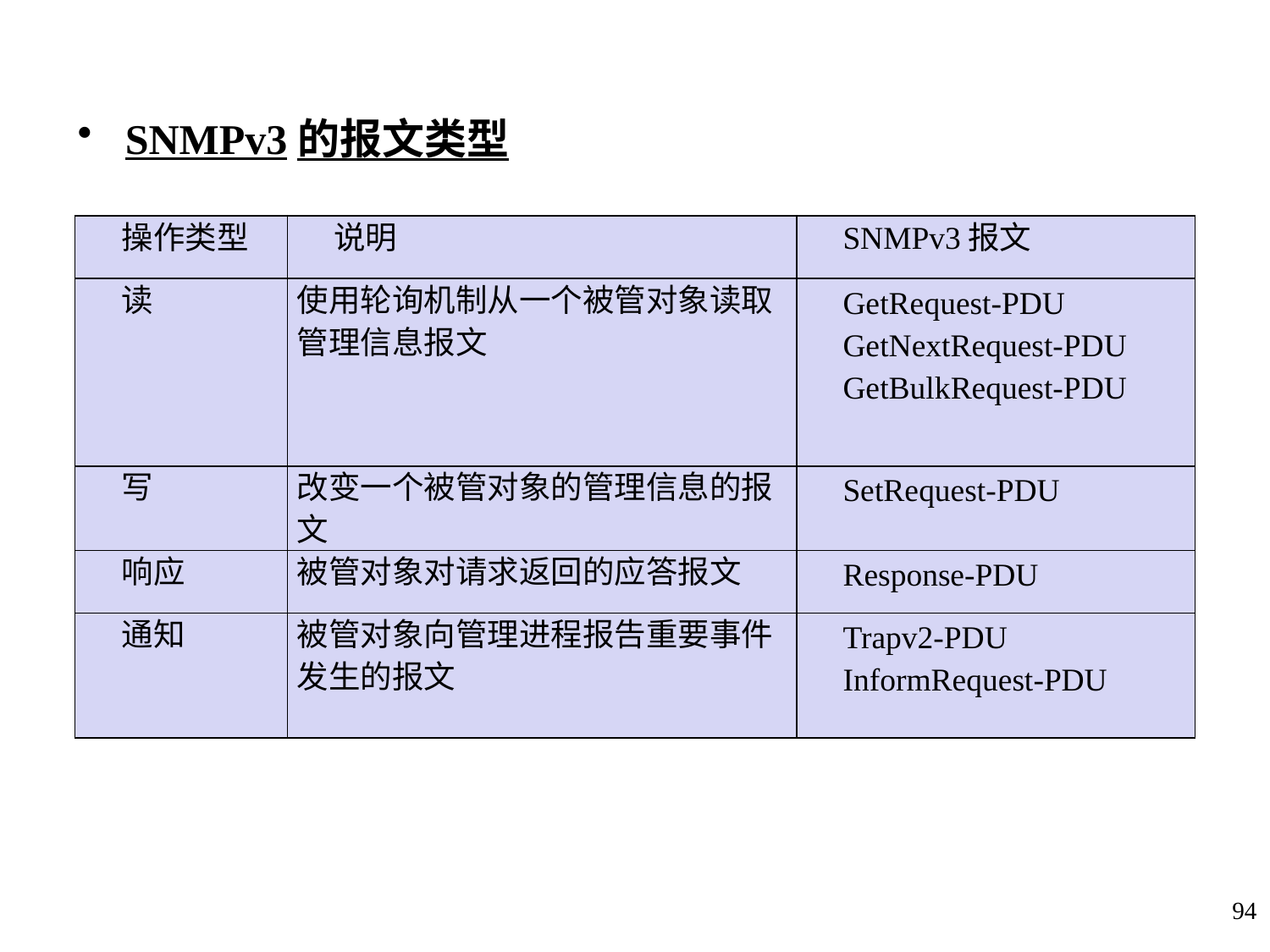

SNMPv3的报文类型
| 操作类型 | 说明 | SNMPv3报文 |
| --- | --- | --- |
| 读 | 使用轮询机制从一个被管对象读取 管理信息报文 | GetRequest-PDU GetNextRequest-PDU GetBulkRequest-PDU |
| 写 | 改变一个被管对象的管理信息的报 文 | SetRequest-PDU |
| 响应 | 被管对象对请求返回的应答报文 | Response-PDU |
| 通知 | 被管对象向管理进程报告重要事件 发生的报文 | Trapv2-PDU InformRequest-PDU |
94